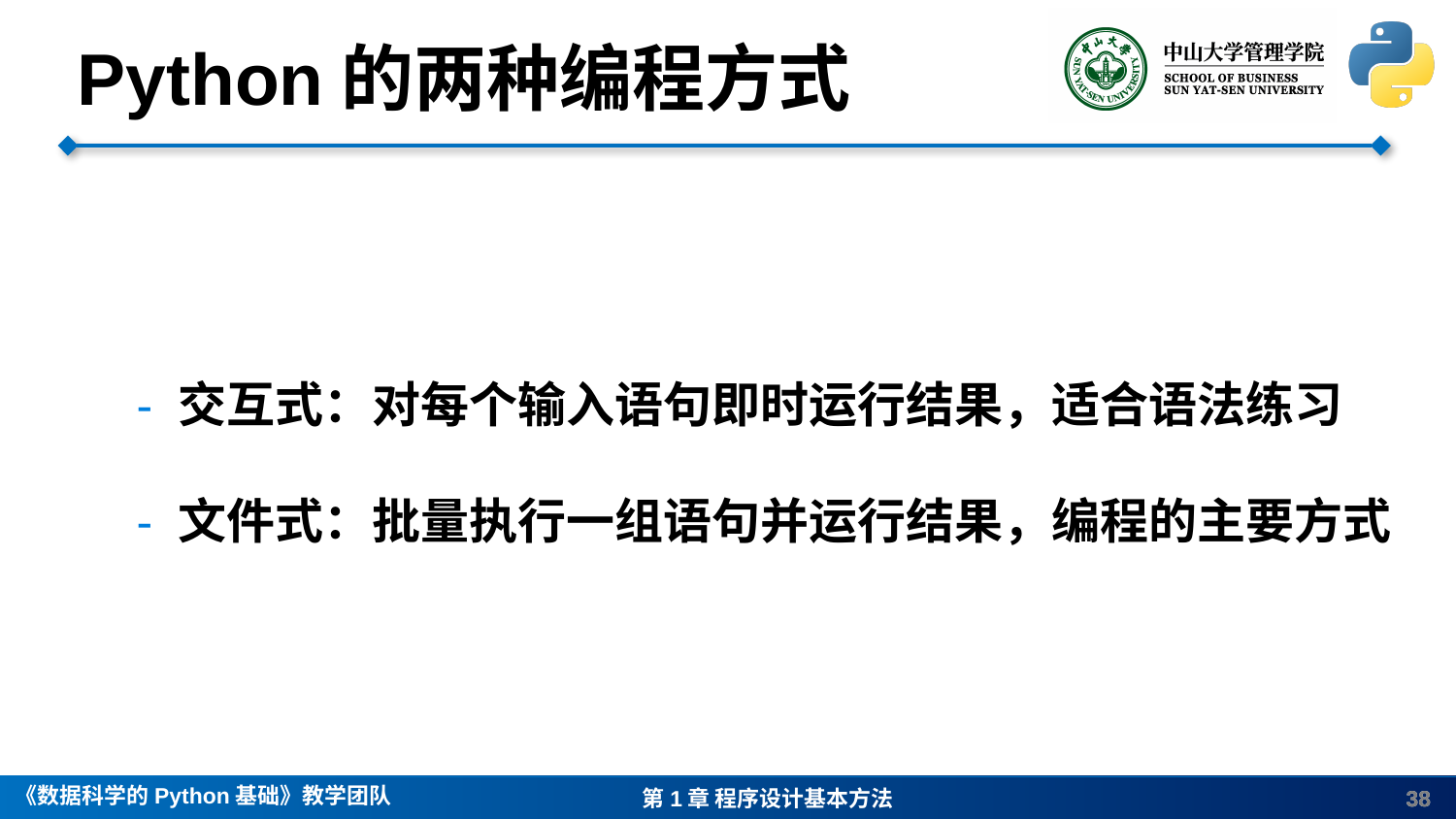

Python的两种编程方式
         - 交互式：对每个输入语句即时运行结果，适合语法练习
         - 文件式：批量执行一组语句并运行结果，编程的主要方式
38